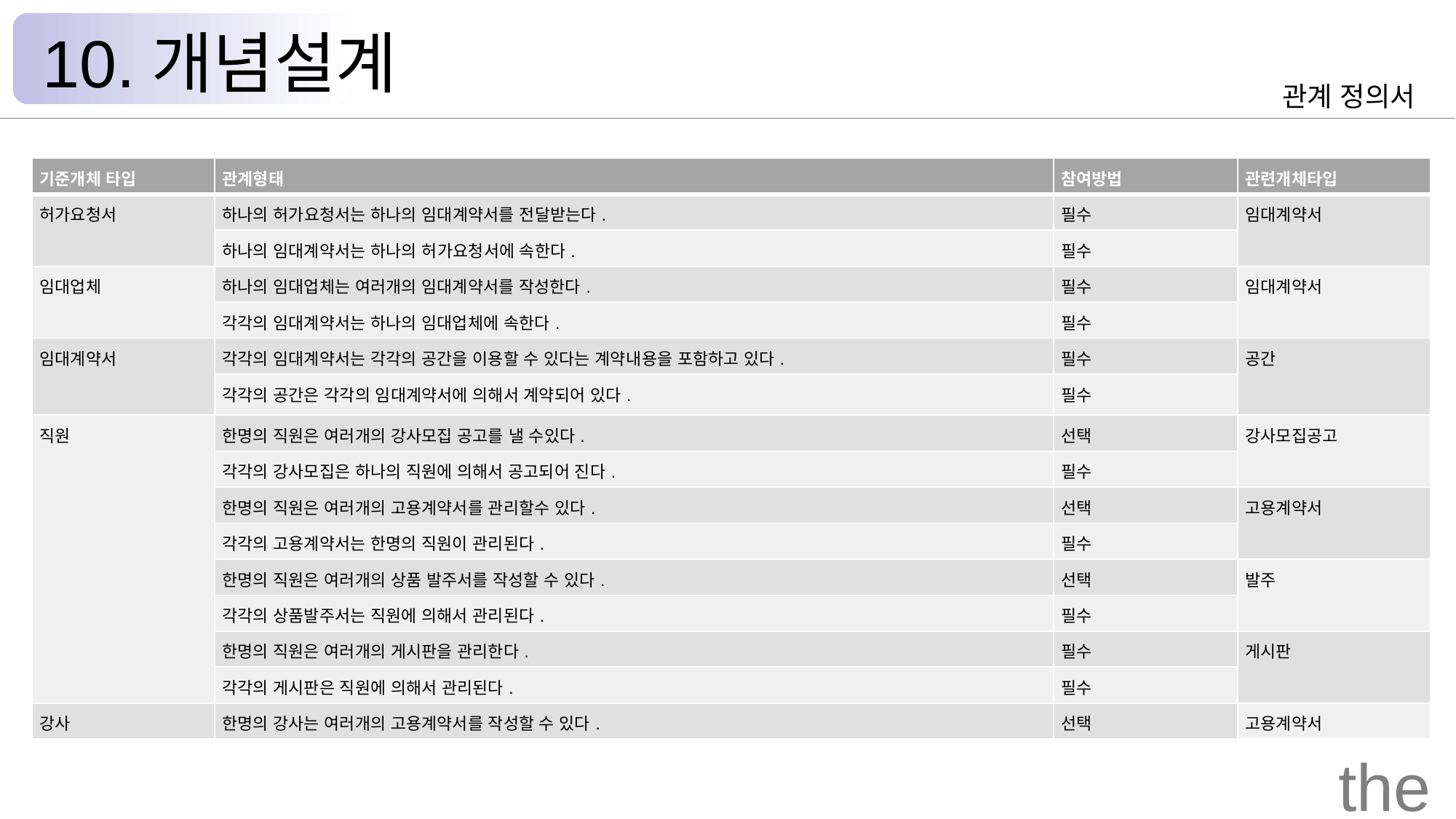

10.개념설계

관계 정의서
| 기준개체 타입 | 관계형태 | 참여방법 | 관련개체타입 |
| --- | --- | --- | --- |
| 허가요청서 | 하나의 허가요청서는 하나의 임대계약서를 전달받는다. | 필수 | 임대계약서 |
|  | 하나의 임대계약서는 하나의 허가요청서에 속한다. | 필수 |  |
| 임대업체 | 하나의 임대업체는 여러개의 임대계약서를 작성한다. | 필수 | 임대계약서 |
|  | 각각의 임대계약서는 하나의 임대업체에 속한다. | 필수 |  |
| 임대계약서 | 각각의 임대계약서는 각각의 공간을 이용할 수 있다는 계약내용을 포함하고 있다. | 필수 | 공간 |
|  | 각각의 공간은 각각의 임대계약서에 의해서 계약되어 있다. | 필수 |  |
| 직원 | 한명의 직원은 여러개의 강사모집 공고를 낼 수있다. | 선택 | 강사모집공고 |
|  | 각각의 강사모집은 하나의 직원에 의해서 공고되어 진다. | 필수 |  |
|  | 한명의 직원은 여러개의 고용계약서를 관리할수 있다. | 선택 | 고용계약서 |
|  | 각각의 고용계약서는 한명의 직원이 관리된다. | 필수 |  |
|  | 한명의 직원은 여러개의 상품 발주서를 작성할 수 있다. | 선택 | 발주 |
|  | 각각의 상품발주서는 직원에 의해서 관리된다. | 필수 |  |
|  | 한명의 직원은 여러개의 게시판을 관리한다. | 필수 | 게시판 |
|  | 각각의 게시판은 직원에 의해서 관리된다. | 필수 |  |
| 강사 | 한명의 강사는 여러개의 고용계약서를 작성할 수 있다. | 선택 | 고용계약서 |
the Palace